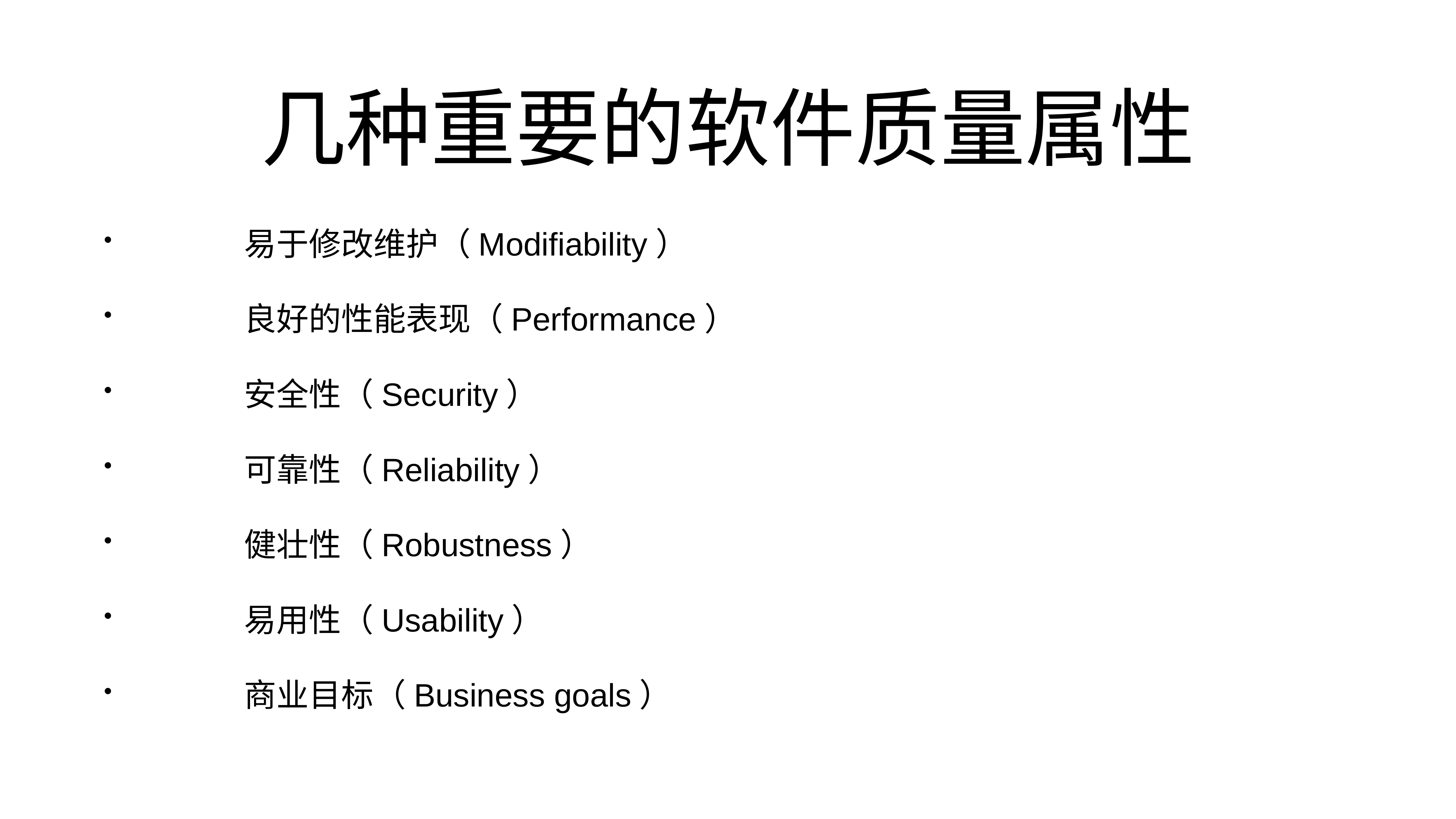

# 几种重要的软件质量属性
		易于修改维护（Modifiability）
		良好的性能表现（Performance）
		安全性（Security）
		可靠性（Reliability）
		健壮性（Robustness）
		易用性（Usability）
		商业目标（Business goals）